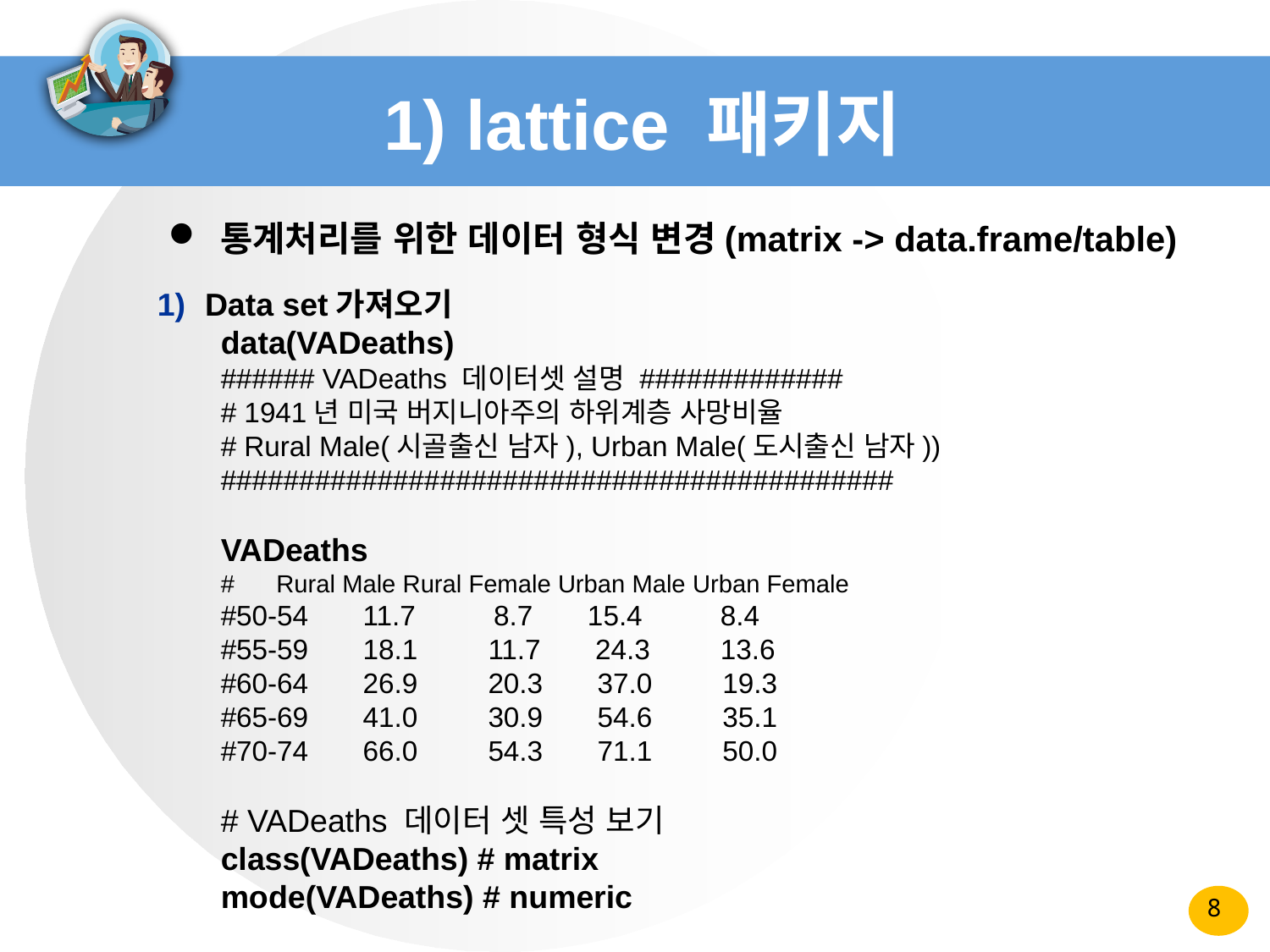

# 1) lattice 패키지
 통계처리를 위한 데이터 형식 변경(matrix -> data.frame/table)
Data set가져오기
data(VADeaths)
###### VADeaths 데이터셋 설명 #############
# 1941년 미국 버지니아주의 하위계층 사망비율
# Rural Male(시골출신 남자), Urban Male(도시출신 남자))
###########################################

VADeaths
#      Rural Male Rural Female Urban Male Urban Female
#50-54       11.7          8.7       15.4          8.4
#55-59       18.1         11.7       24.3         13.6
#60-64       26.9         20.3       37.0         19.3
#65-69       41.0         30.9       54.6         35.1
#70-74       66.0         54.3       71.1         50.0

# VADeaths 데이터 셋 특성 보기
class(VADeaths) # matrix
mode(VADeaths) # numeric
8